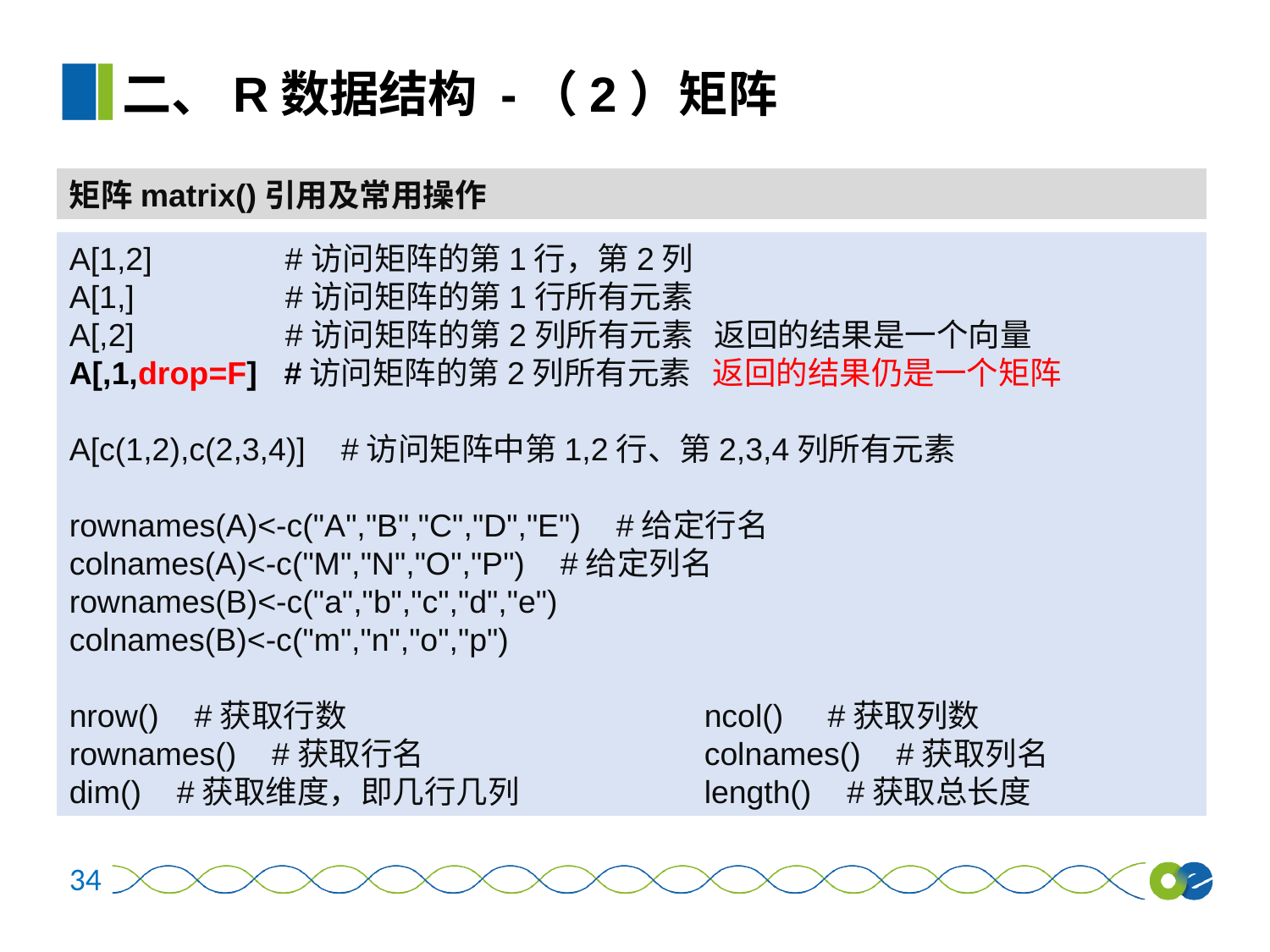

二、R数据结构 -（2）矩阵
矩阵matrix()引用及常用操作
A[1,2]               #访问矩阵的第1行，第2列
A[1,]                 #访问矩阵的第1行所有元素
A[,2]                 #访问矩阵的第2列所有元素   返回的结果是一个向量
A[,1,drop=F]   #访问矩阵的第2列所有元素   返回的结果仍是一个矩阵

A[c(1,2),c(2,3,4)]    #访问矩阵中第1,2行、第2,3,4列所有元素

rownames(A)<-c("A","B","C","D","E")    #给定行名
colnames(A)<-c("M","N","O","P")    #给定列名
rownames(B)<-c("a","b","c","d","e")
colnames(B)<-c("m","n","o","p")

nrow()    #获取行数			ncol()     #获取列数
rownames()    #获取行名			colnames()    #获取列名
dim()    #获取维度，即几行几列		length()    #获取总长度
34